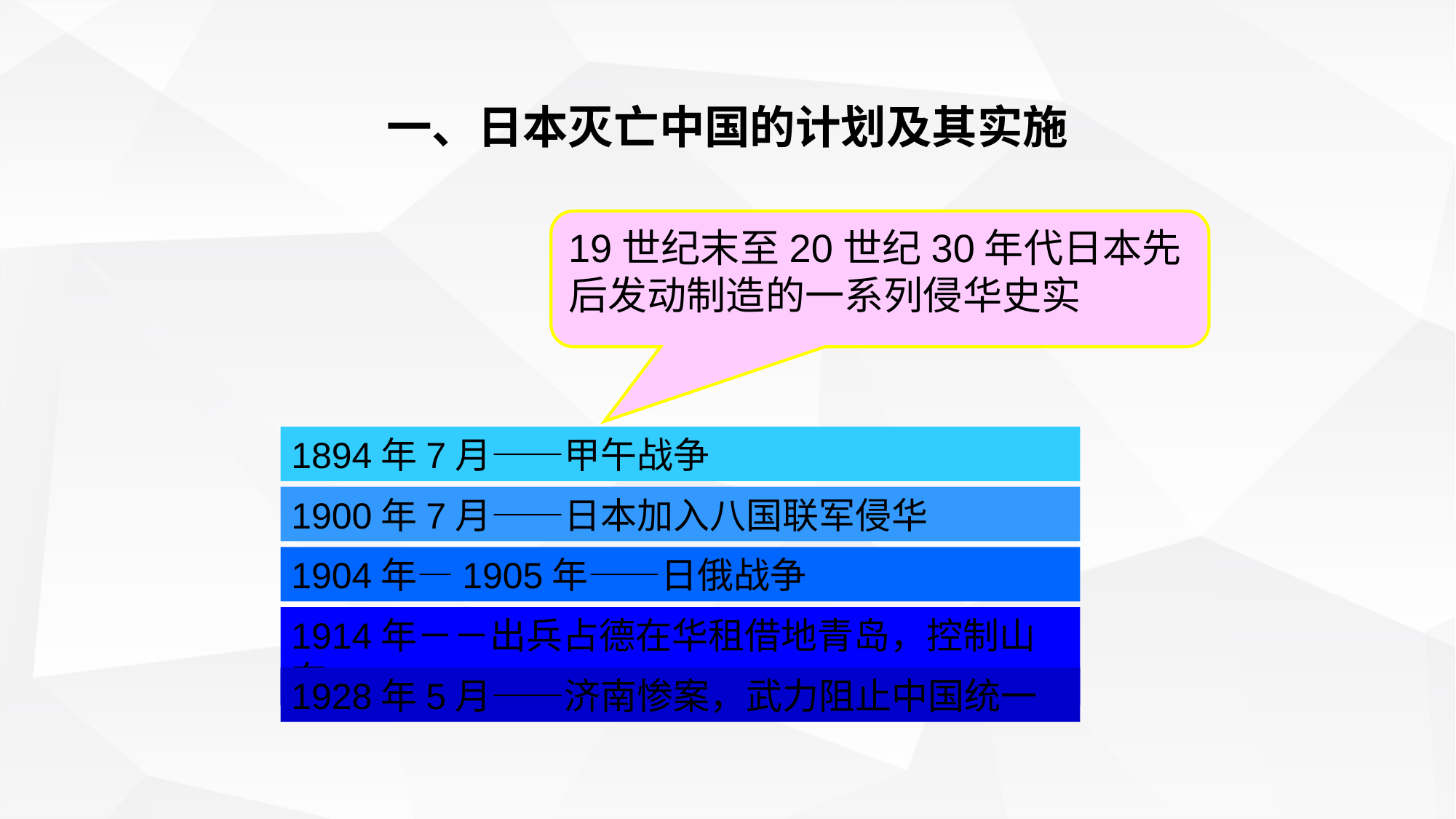

一、日本灭亡中国的计划及其实施
19世纪末至20世纪30年代日本先后发动制造的一系列侵华史实

1894年7月――甲午战争
1900年7月――日本加入八国联军侵华
1904年―1905年――日俄战争
1914年－－出兵占德在华租借地青岛，控制山东
1928年5月――济南惨案，武力阻止中国统一